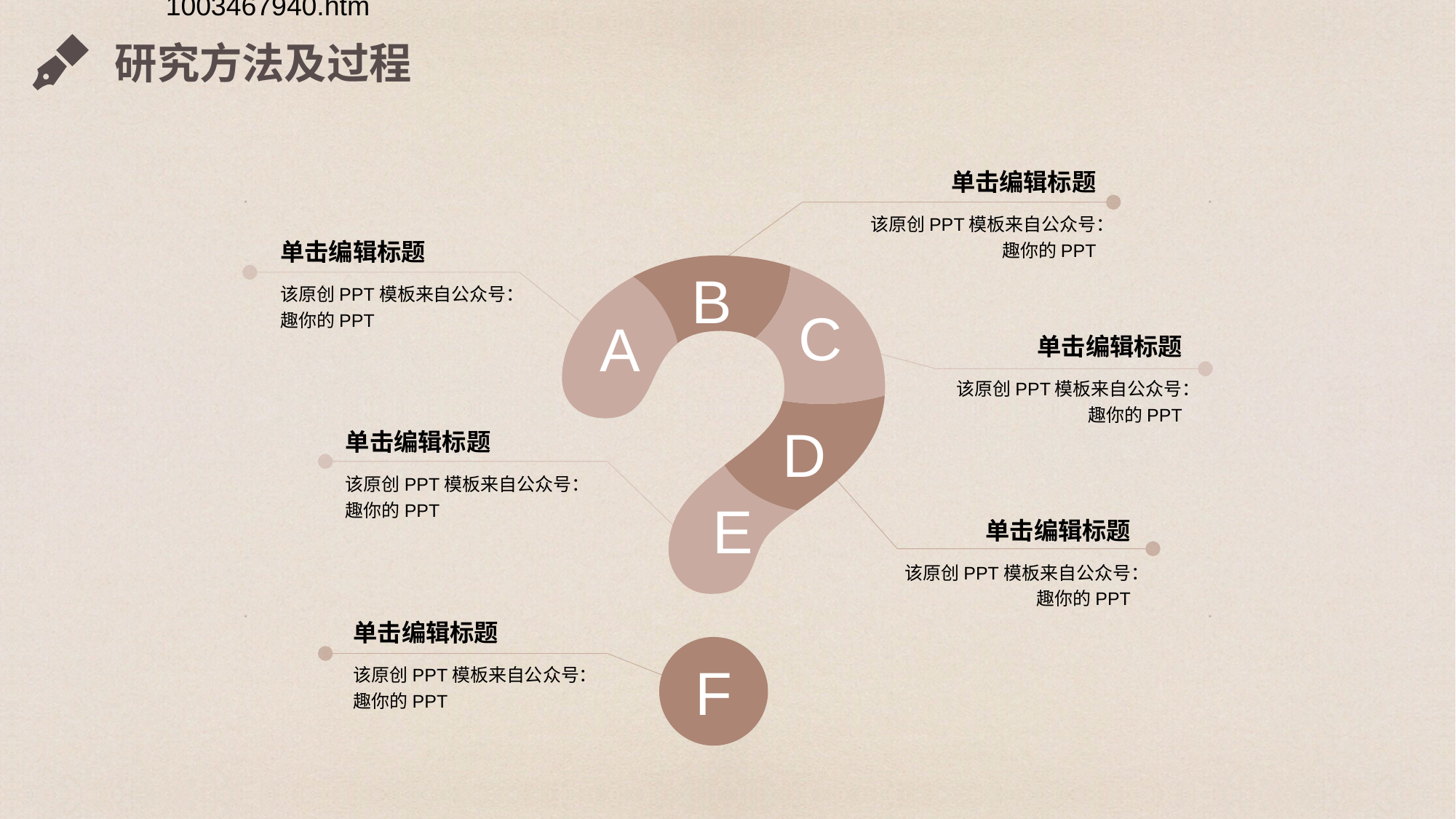

研究方法及过程

单击编辑标题

该原创PPT模板来自公众号：趣你的PPT
单击编辑标题
B
C

A
该原创PPT模板来自公众号：趣你的PPT
单击编辑标题

该原创PPT模板来自公众号：趣你的PPT
D
单击编辑标题

E
该原创PPT模板来自公众号：趣你的PPT

单击编辑标题
该原创PPT模板来自公众号：趣你的PPT
单击编辑标题
F

该原创PPT模板来自公众号：趣你的PPT